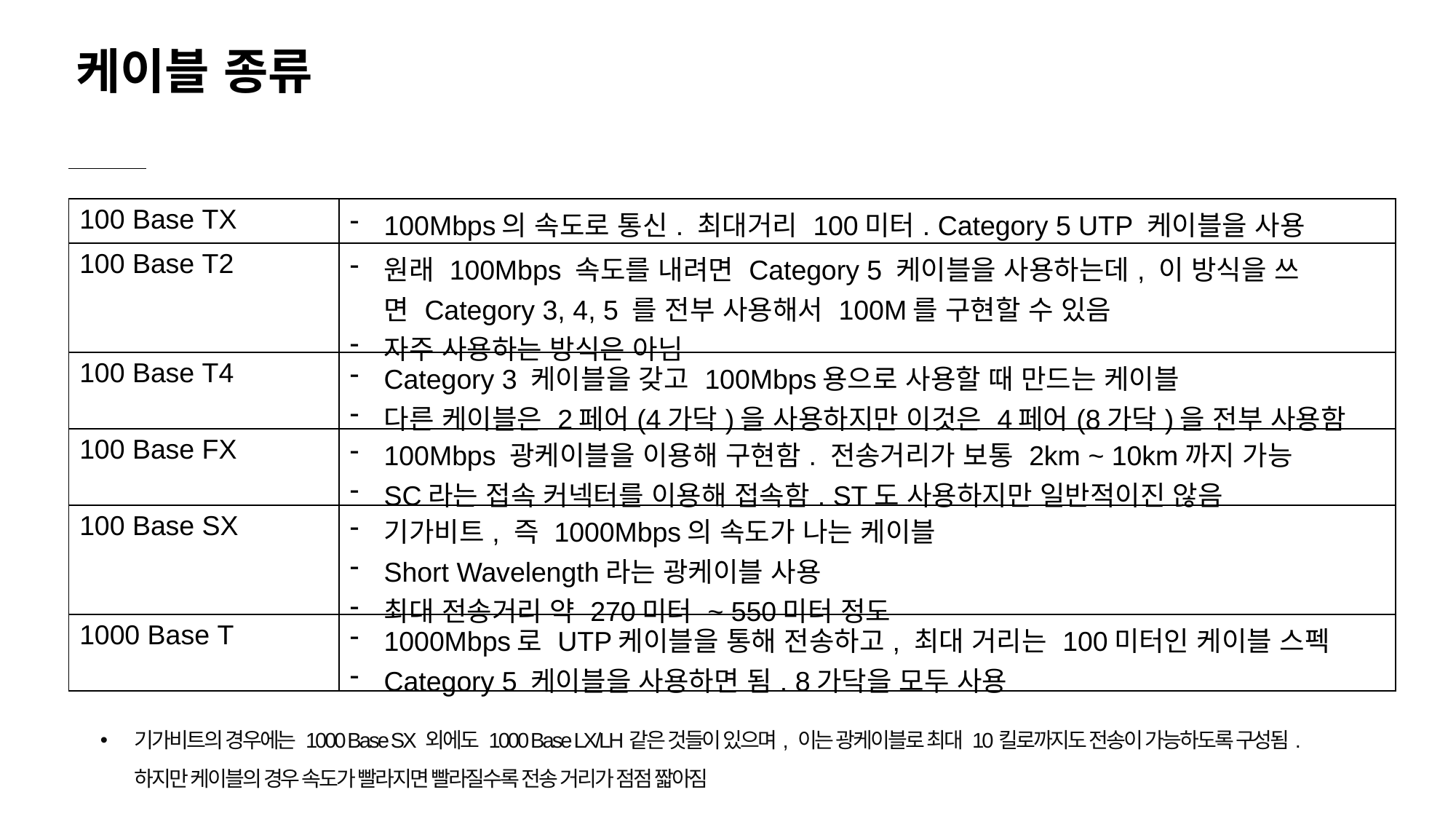

케이블 종류
| 100 Base TX | 100Mbps의 속도로 통신. 최대거리 100미터. Category 5 UTP 케이블을 사용 |
| --- | --- |
| 100 Base T2 | 원래 100Mbps 속도를 내려면 Category 5 케이블을 사용하는데, 이 방식을 쓰면 Category 3, 4, 5 를 전부 사용해서 100M를 구현할 수 있음 자주 사용하는 방식은 아님 |
| 100 Base T4 | Category 3 케이블을 갖고 100Mbps용으로 사용할 때 만드는 케이블 다른 케이블은 2페어(4가닥)을 사용하지만 이것은 4페어(8가닥)을 전부 사용함 |
| 100 Base FX | 100Mbps 광케이블을 이용해 구현함. 전송거리가 보통 2km ~ 10km까지 가능 SC라는 접속 커넥터를 이용해 접속함. ST도 사용하지만 일반적이진 않음 |
| 100 Base SX | 기가비트, 즉 1000Mbps의 속도가 나는 케이블 Short Wavelength라는 광케이블 사용 최대 전송거리 약 270미터 ~ 550미터 정도 |
| 1000 Base T | 1000Mbps로 UTP케이블을 통해 전송하고, 최대 거리는 100미터인 케이블 스펙 Category 5 케이블을 사용하면 됨. 8가닥을 모두 사용 |
기가비트의 경우에는 1000 Base SX 외에도 1000 Base LX/LH같은 것들이 있으며, 이는 광케이블로 최대 10킬로까지도 전송이 가능하도록 구성됨. 하지만 케이블의 경우 속도가 빨라지면 빨라질수록 전송 거리가 점점 짧아짐